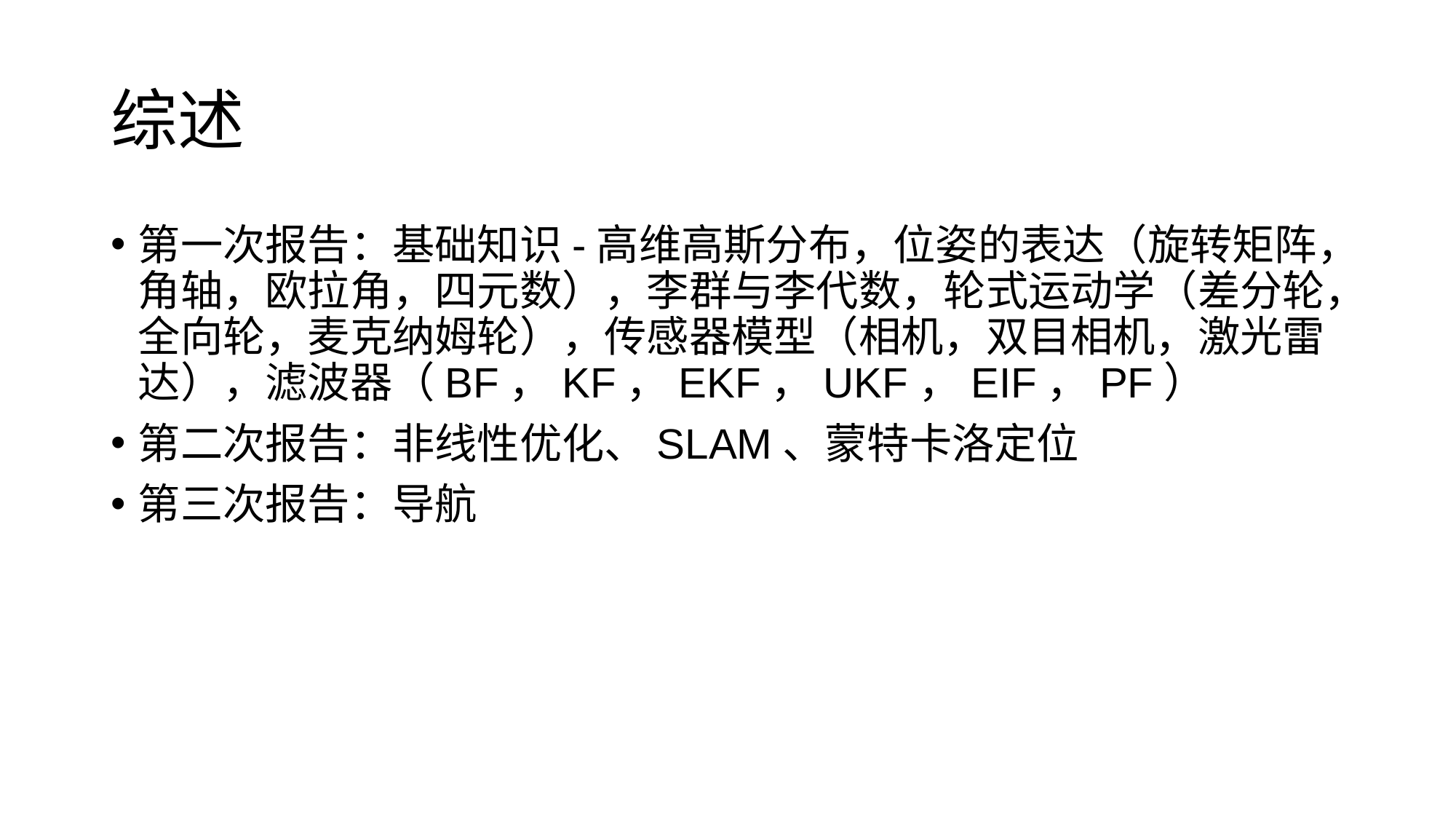

# 综述
第一次报告：基础知识-高维高斯分布，位姿的表达（旋转矩阵，角轴，欧拉角，四元数），李群与李代数，轮式运动学（差分轮，全向轮，麦克纳姆轮），传感器模型（相机，双目相机，激光雷达），滤波器（BF，KF，EKF，UKF，EIF，PF）
第二次报告：非线性优化、SLAM、蒙特卡洛定位
第三次报告：导航